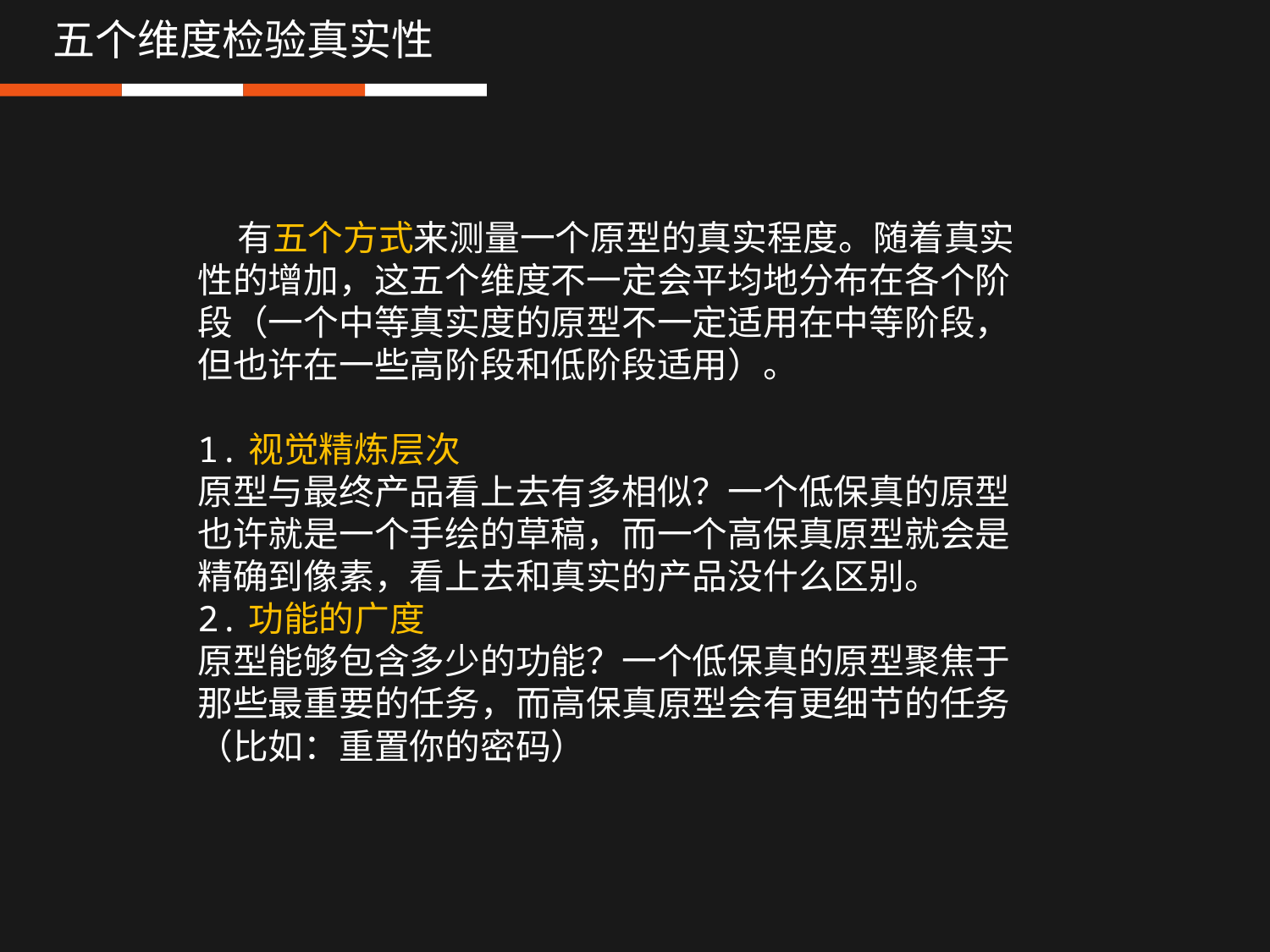

五个维度检验真实性

    有五个方式来测量一个原型的真实程度。随着真实性的增加，这五个维度不一定会平均地分布在各个阶段（一个中等真实度的原型不一定适用在中等阶段，但也许在一些高阶段和低阶段适用）。

1.视觉精炼层次
原型与最终产品看上去有多相似？一个低保真的原型也许就是一个手绘的草稿，而一个高保真原型就会是精确到像素，看上去和真实的产品没什么区别。
2.功能的广度
原型能够包含多少的功能？一个低保真的原型聚焦于那些最重要的任务，而高保真原型会有更细节的任务（比如：重置你的密码）